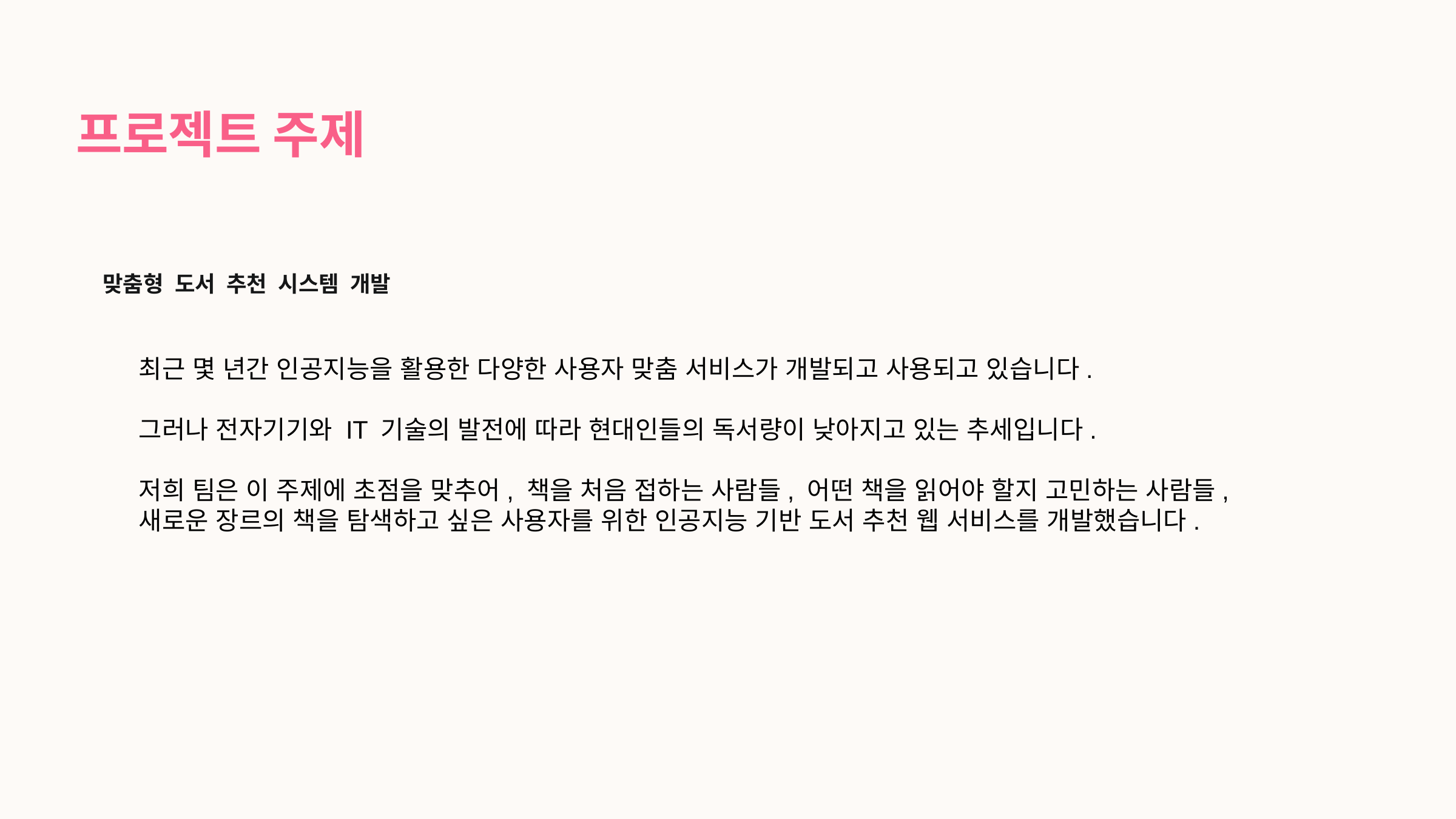

프로젝트 주제
맞춤형 도서 추천 시스템 개발
최근 몇 년간 인공지능을 활용한 다양한 사용자 맞춤 서비스가 개발되고 사용되고 있습니다.

그러나 전자기기와 IT 기술의 발전에 따라 현대인들의 독서량이 낮아지고 있는 추세입니다.

저희 팀은 이 주제에 초점을 맞추어, 책을 처음 접하는 사람들, 어떤 책을 읽어야 할지 고민하는 사람들, 새로운 장르의 책을 탐색하고 싶은 사용자를 위한 인공지능 기반 도서 추천 웹 서비스를 개발했습니다.